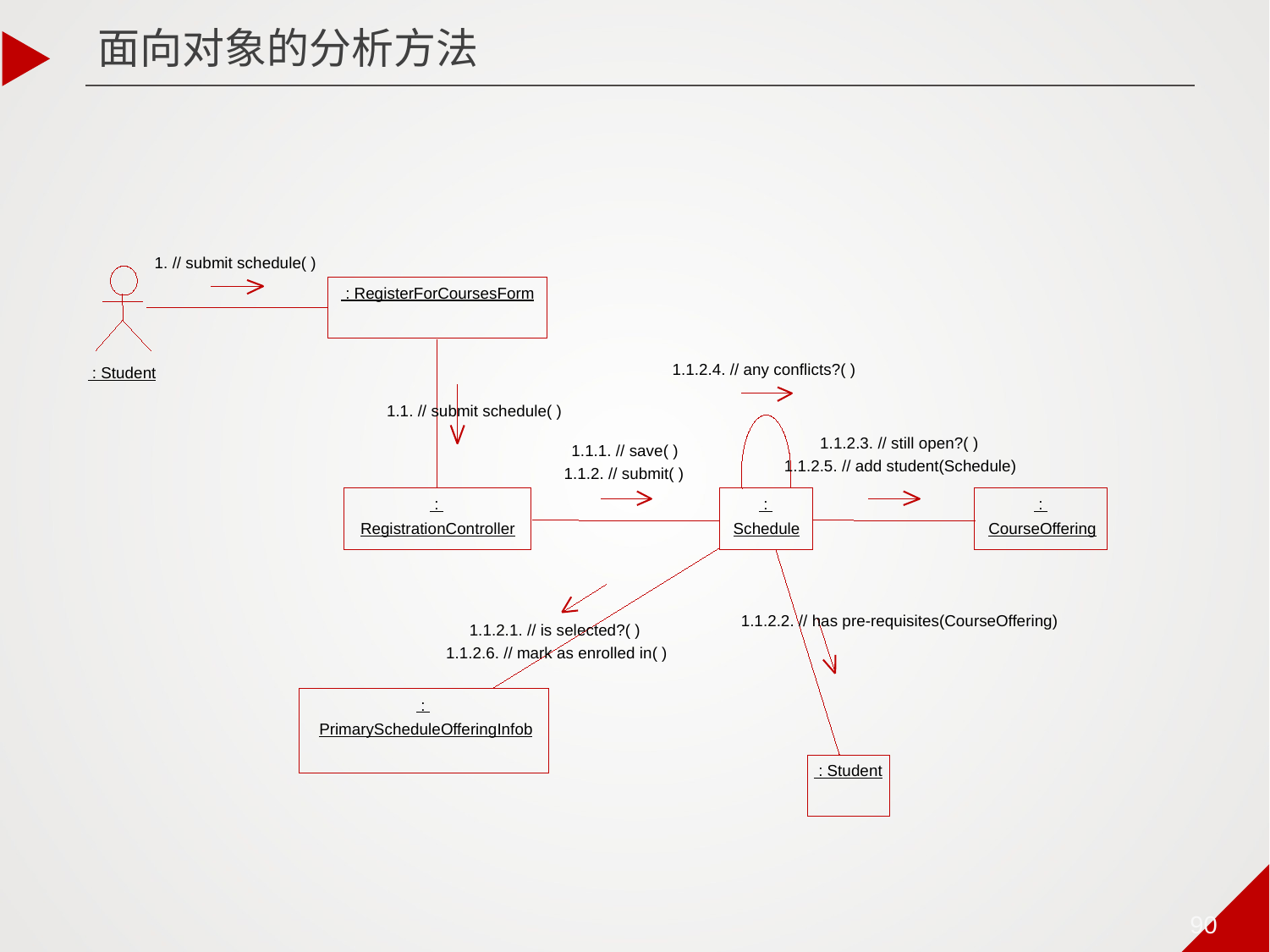

面向对象的分析方法

1. // submit schedule( )

 : RegisterForCoursesForm

1.1.2.4. // any conflicts?( )
 : Student

1.1. // submit schedule( )

1.1.2.3. // still open?( )
1.1.1. // save( )
1.1.2.5. // add student(Schedule)
1.1.2. // submit( )

 :
 :
 :

RegistrationController
Schedule
CourseOffering

1.1.2.2. // has pre-requisites(CourseOffering)

1.1.2.1. // is selected?( )
1.1.2.6. // mark as enrolled in( )

 :
PrimaryScheduleOfferingInfob

 : Student